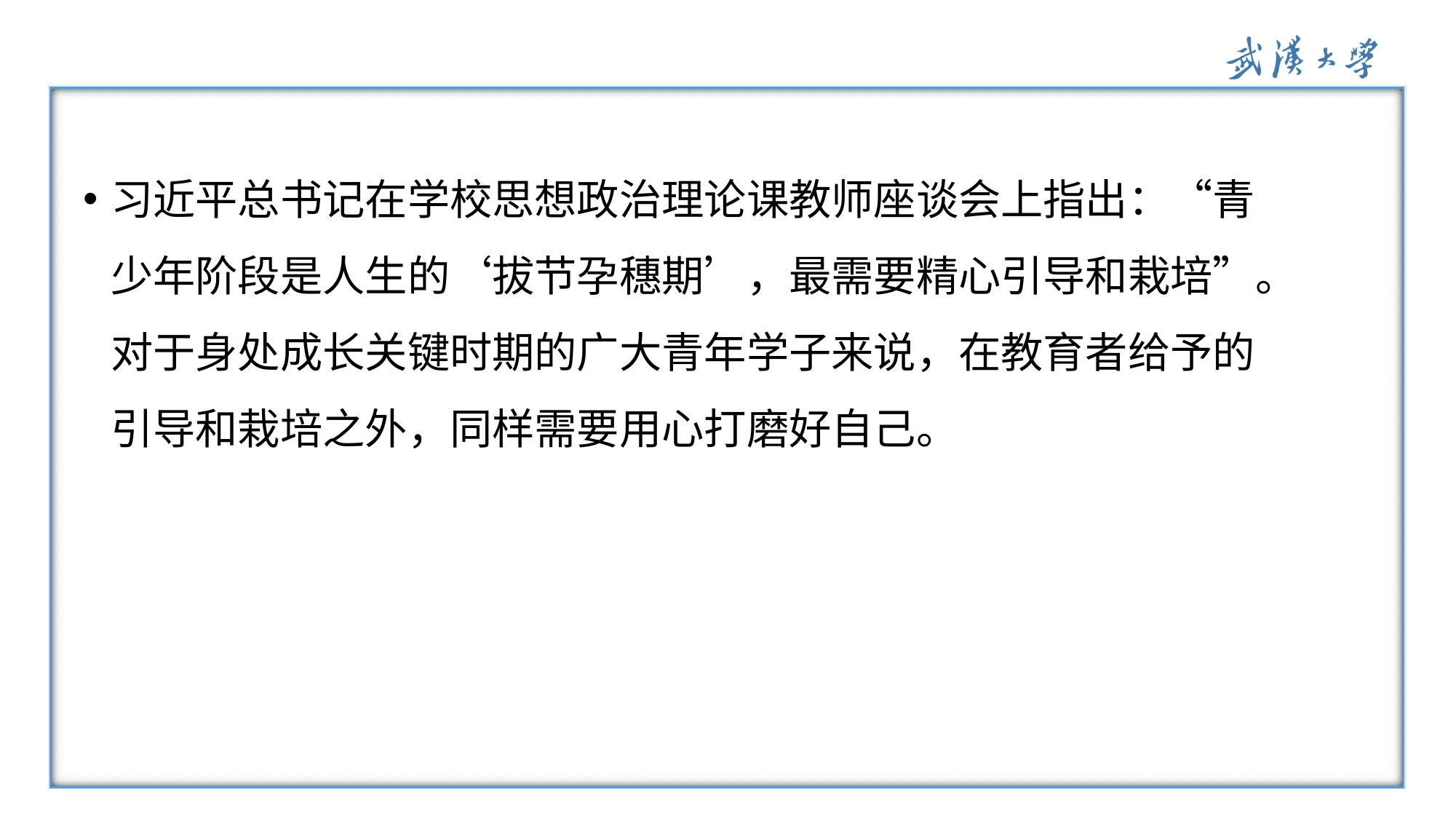

# 习近平总书记在学校思想政治理论课教师座谈会上指出：“青少年阶段是人生的‘拔节孕穗期’，最需要精心引导和栽培”。对于身处成长关键时期的广大青年学子来说，在教育者给予的引导和栽培之外，同样需要用心打磨好自己。